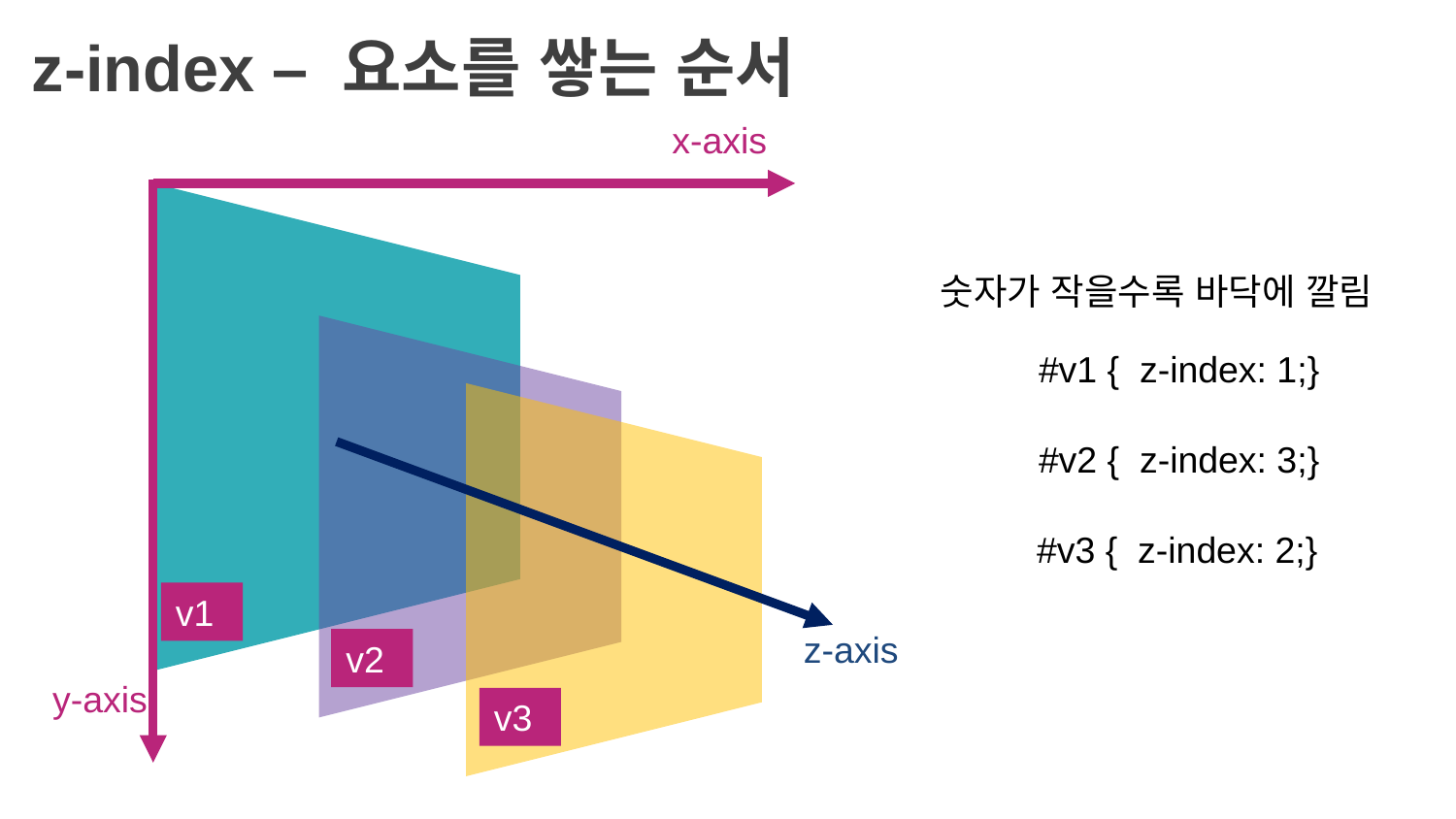

z-index – 요소를 쌓는 순서
x-axis

숫자가 작을수록 바닥에 깔림
#v1 {  z-index: 1;}

#v2 {  z-index: 3;}

#v3 {  z-index: 2;}
v1
z-axis
v2
y-axis
v3